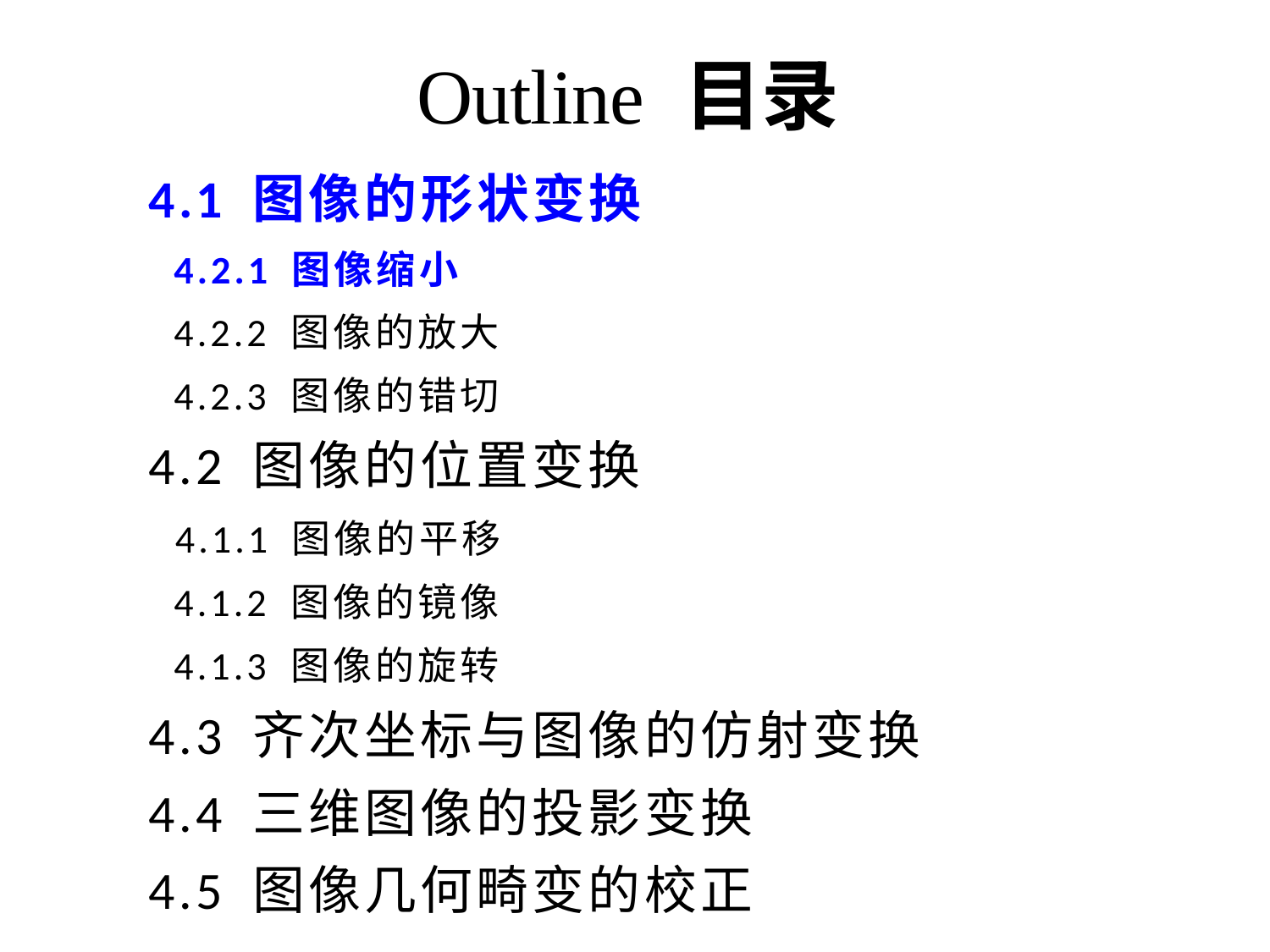

Outline 目录
4.1 图像的形状变换
  4.2.1 图像缩小
  4.2.2 图像的放大
  4.2.3 图像的错切
4.2 图像的位置变换
  4.1.1 图像的平移
  4.1.2 图像的镜像
  4.1.3 图像的旋转
4.3 齐次坐标与图像的仿射变换
4.4 三维图像的投影变换
4.5 图像几何畸变的校正